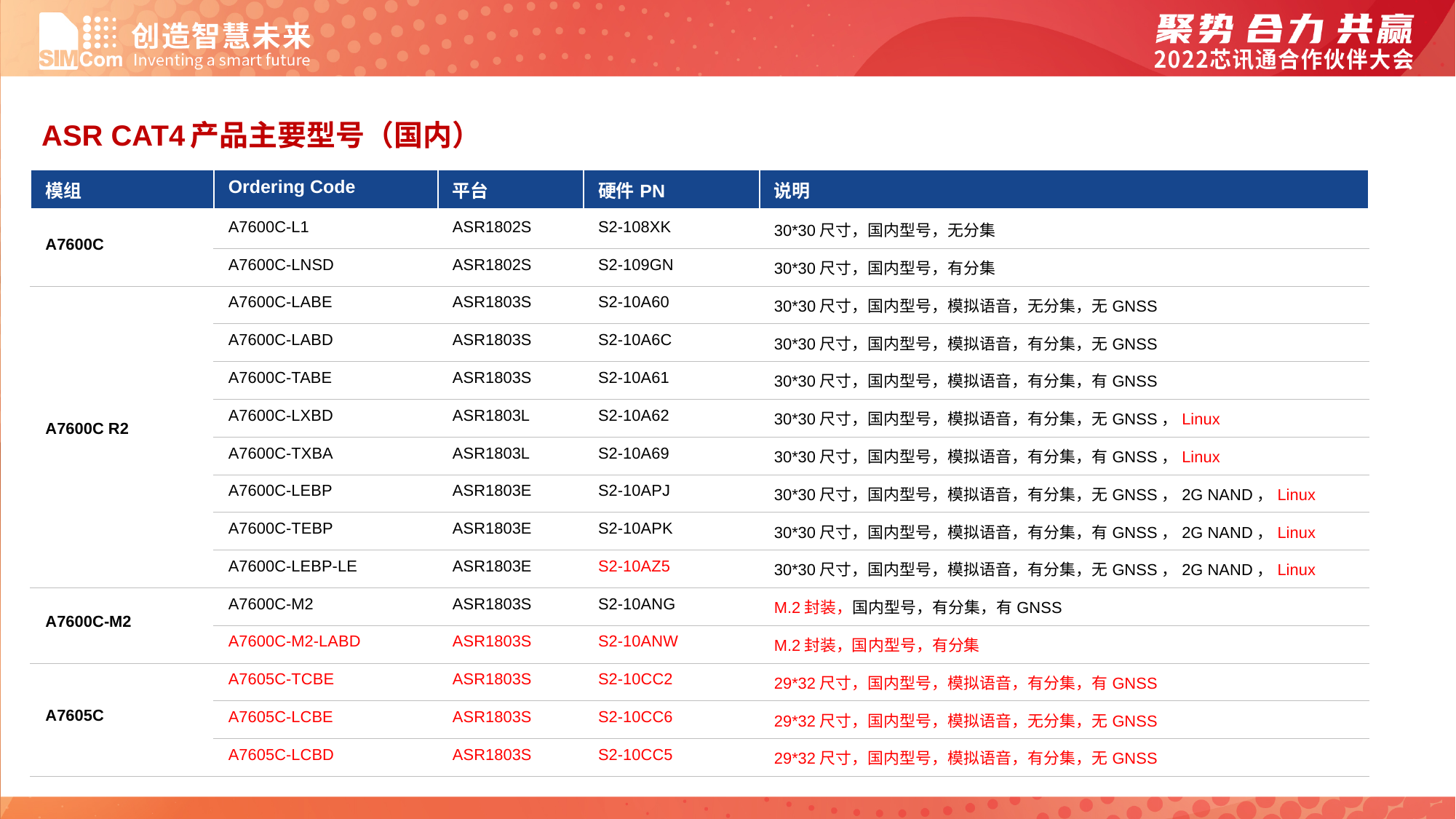

ASR CAT4产品主要型号（国内）
| 模组 | Ordering Code | 平台 | 硬件PN | 说明 |
| --- | --- | --- | --- | --- |
| A7600C | A7600C-L1 | ASR1802S | S2-108XK | 30\*30尺寸，国内型号，无分集 |
|  | A7600C-LNSD | ASR1802S | S2-109GN | 30\*30尺寸，国内型号，有分集 |
| A7600C R2 | A7600C-LABE | ASR1803S | S2-10A60 | 30\*30尺寸，国内型号，模拟语音，无分集，无GNSS |
|  | A7600C-LABD | ASR1803S | S2-10A6C | 30\*30尺寸，国内型号，模拟语音，有分集，无GNSS |
|  | A7600C-TABE | ASR1803S | S2-10A61 | 30\*30尺寸，国内型号，模拟语音，有分集，有GNSS |
|  | A7600C-LXBD | ASR1803L | S2-10A62 | 30\*30尺寸，国内型号，模拟语音，有分集，无GNSS，Linux |
|  | A7600C-TXBA | ASR1803L | S2-10A69 | 30\*30尺寸，国内型号，模拟语音，有分集，有GNSS，Linux |
|  | A7600C-LEBP | ASR1803E | S2-10APJ | 30\*30尺寸，国内型号，模拟语音，有分集，无GNSS，2G NAND，Linux |
|  | A7600C-TEBP | ASR1803E | S2-10APK | 30\*30尺寸，国内型号，模拟语音，有分集，有GNSS，2G NAND，Linux |
|  | A7600C-LEBP-LE | ASR1803E | S2-10AZ5 | 30\*30尺寸，国内型号，模拟语音，有分集，无GNSS，2G NAND，Linux |
| A7600C-M2 | A7600C-M2 | ASR1803S | S2-10ANG | M.2封装，国内型号，有分集，有GNSS |
|  | A7600C-M2-LABD | ASR1803S | S2-10ANW | M.2封装，国内型号，有分集 |
| A7605C | A7605C-TCBE | ASR1803S | S2-10CC2 | 29\*32尺寸，国内型号，模拟语音，有分集，有GNSS |
|  | A7605C-LCBE | ASR1803S | S2-10CC6 | 29\*32尺寸，国内型号，模拟语音，无分集，无GNSS |
|  | A7605C-LCBD | ASR1803S | S2-10CC5 | 29\*32尺寸，国内型号，模拟语音，有分集，无GNSS |